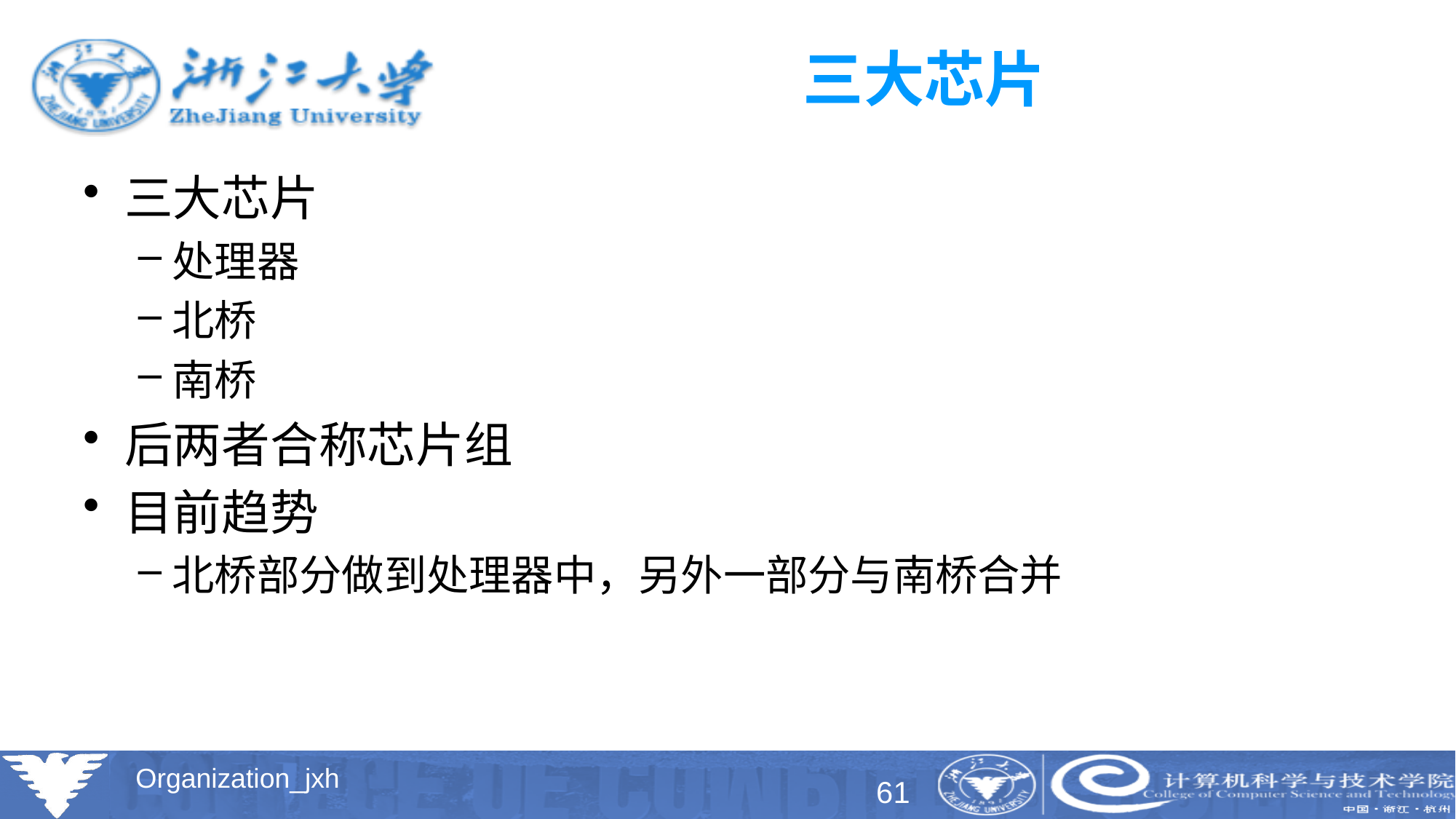

# 三大芯片
三大芯片
处理器
北桥
南桥
后两者合称芯片组
目前趋势
北桥部分做到处理器中，另外一部分与南桥合并